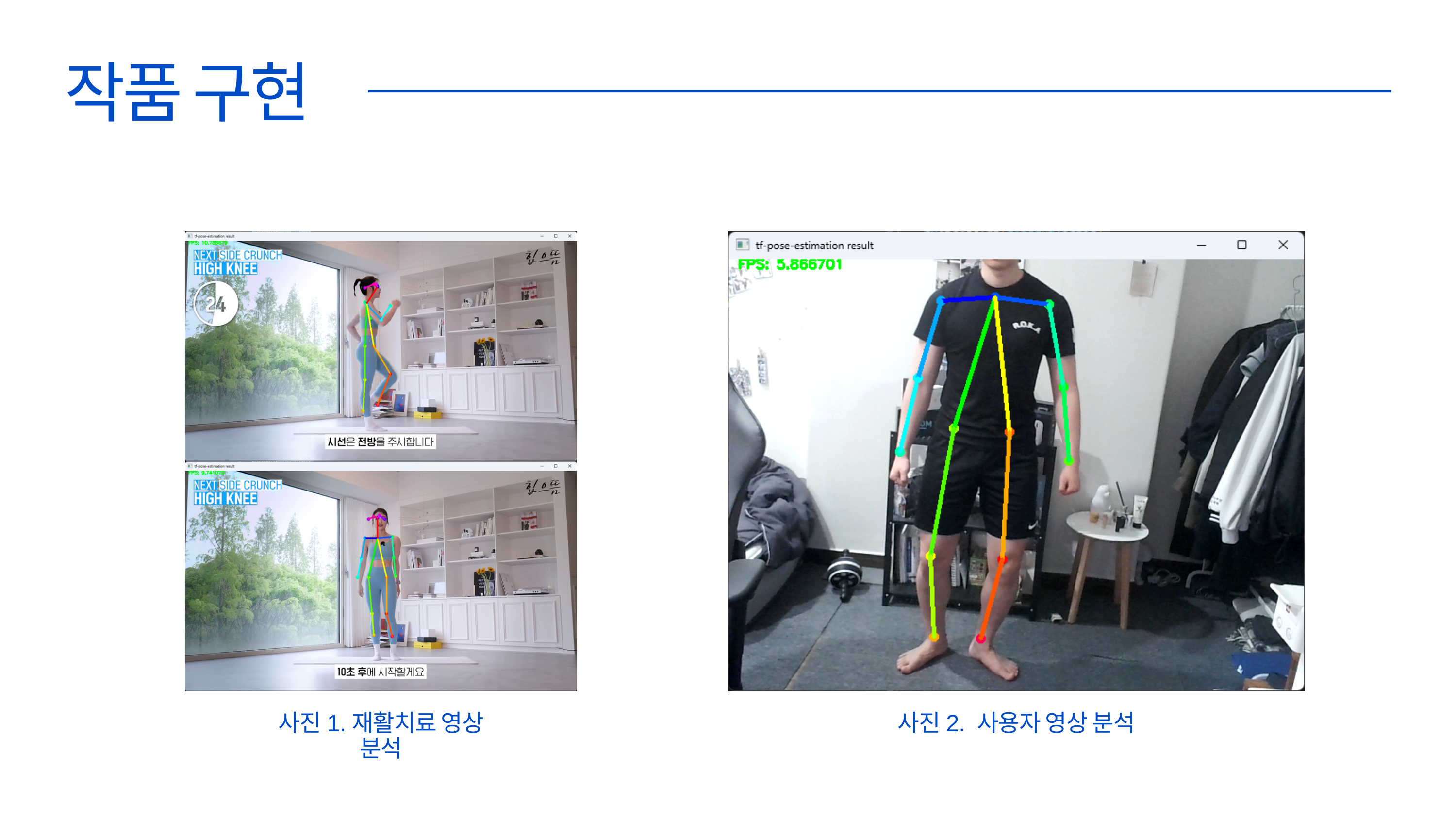

작품 구현

사진1.재활치료 영상 분석
사진2. 사용자 영상 분석